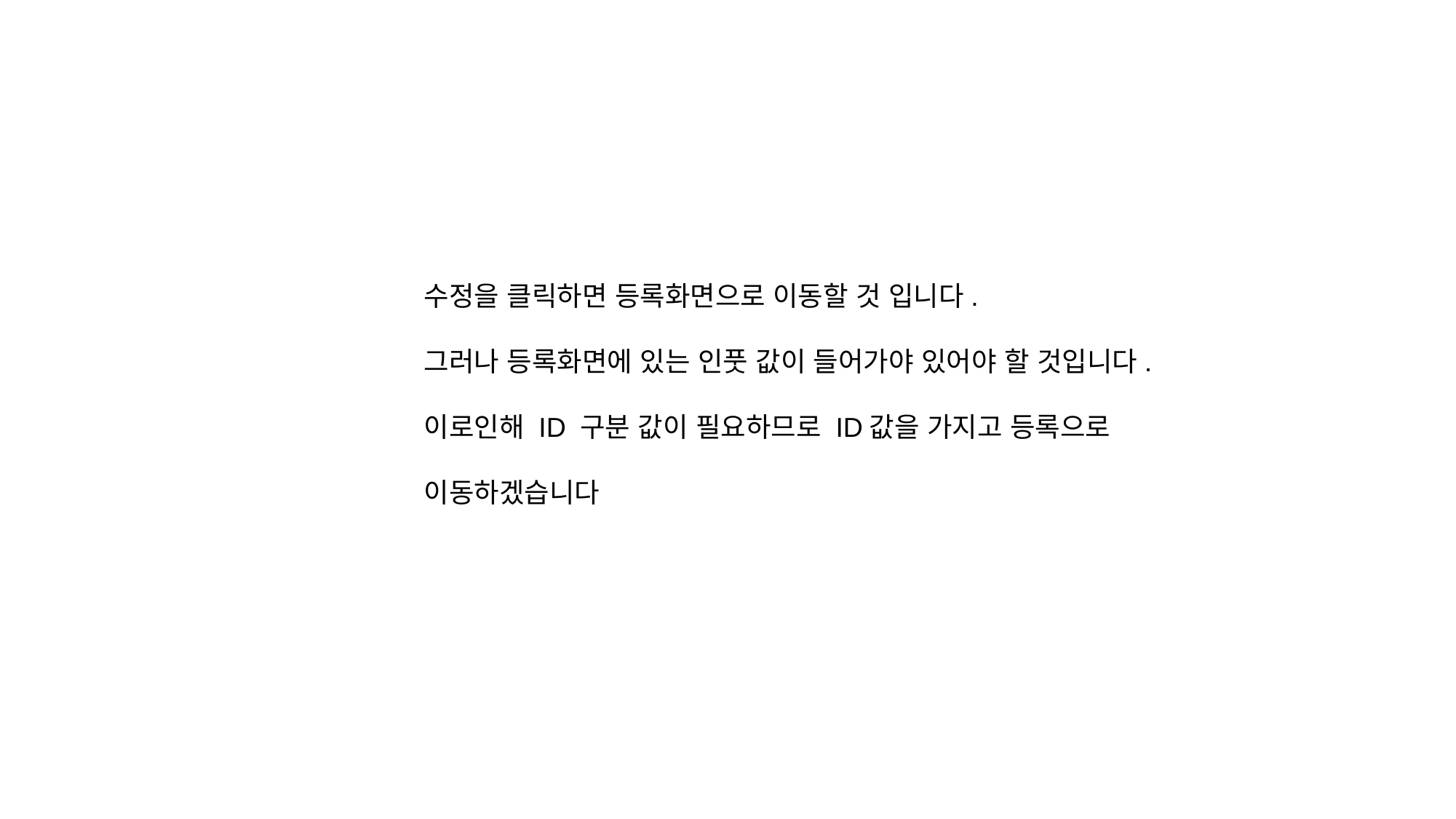

수정을 클릭하면 등록화면으로 이동할 것 입니다.

그러나 등록화면에 있는 인풋 값이 들어가야 있어야 할 것입니다.

이로인해 ID 구분 값이 필요하므로 ID값을 가지고 등록으로

이동하겠습니다